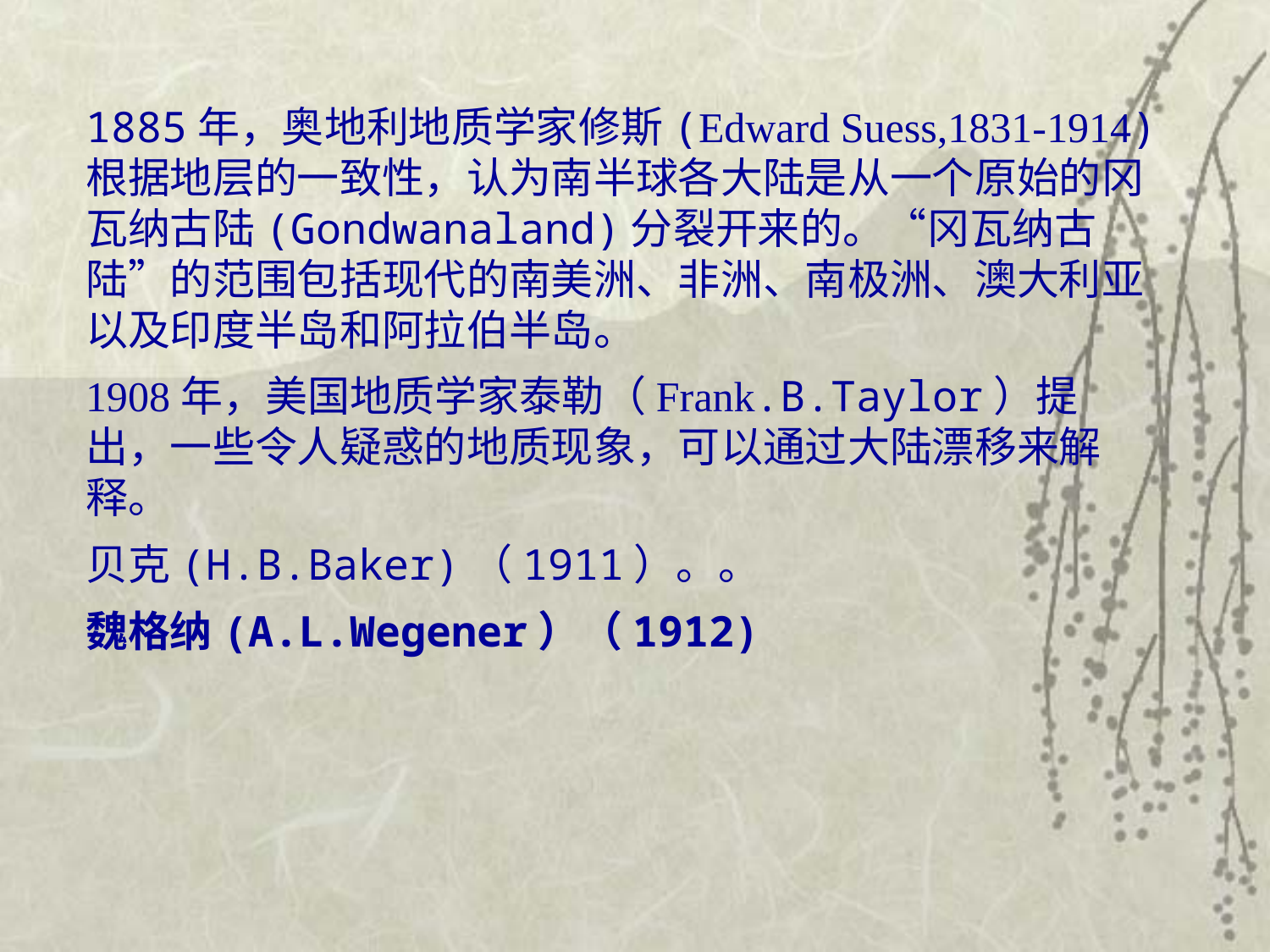

1885年，奥地利地质学家修斯(Edward Suess,1831-1914)根据地层的一致性，认为南半球各大陆是从一个原始的冈瓦纳古陆(Gondwanaland)分裂开来的。“冈瓦纳古陆”的范围包括现代的南美洲、非洲、南极洲、澳大利亚以及印度半岛和阿拉伯半岛。
1908年，美国地质学家泰勒（Frank.B.Taylor）提出，一些令人疑惑的地质现象，可以通过大陆漂移来解释。
贝克(H.B.Baker)（1911）。。
魏格纳(A.L.Wegener）（1912)